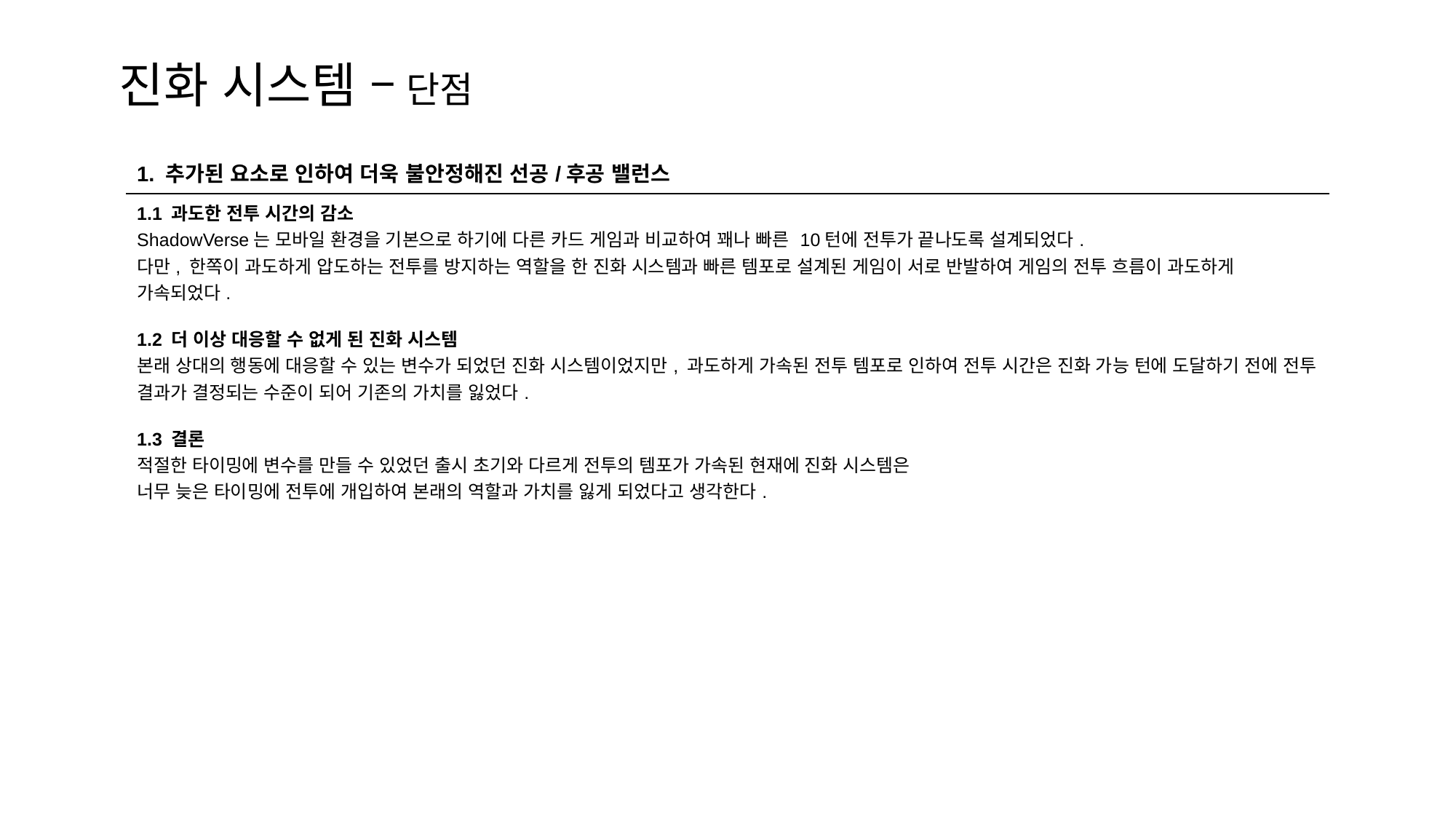

진화 시스템 – 단점
| 1. 추가된 요소로 인하여 더욱 불안정해진 선공/후공 밸런스 |
| --- |
| 1.1 과도한 전투 시간의 감소 ShadowVerse는 모바일 환경을 기본으로 하기에 다른 카드 게임과 비교하여 꽤나 빠른 10턴에 전투가 끝나도록 설계되었다. 다만, 한쪽이 과도하게 압도하는 전투를 방지하는 역할을 한 진화 시스템과 빠른 템포로 설계된 게임이 서로 반발하여 게임의 전투 흐름이 과도하게 가속되었다. 1.2 더 이상 대응할 수 없게 된 진화 시스템 본래 상대의 행동에 대응할 수 있는 변수가 되었던 진화 시스템이었지만, 과도하게 가속된 전투 템포로 인하여 전투 시간은 진화 가능 턴에 도달하기 전에 전투 결과가 결정되는 수준이 되어 기존의 가치를 잃었다. 1.3 결론 적절한 타이밍에 변수를 만들 수 있었던 출시 초기와 다르게 전투의 템포가 가속된 현재에 진화 시스템은 너무 늦은 타이밍에 전투에 개입하여 본래의 역할과 가치를 잃게 되었다고 생각한다. |